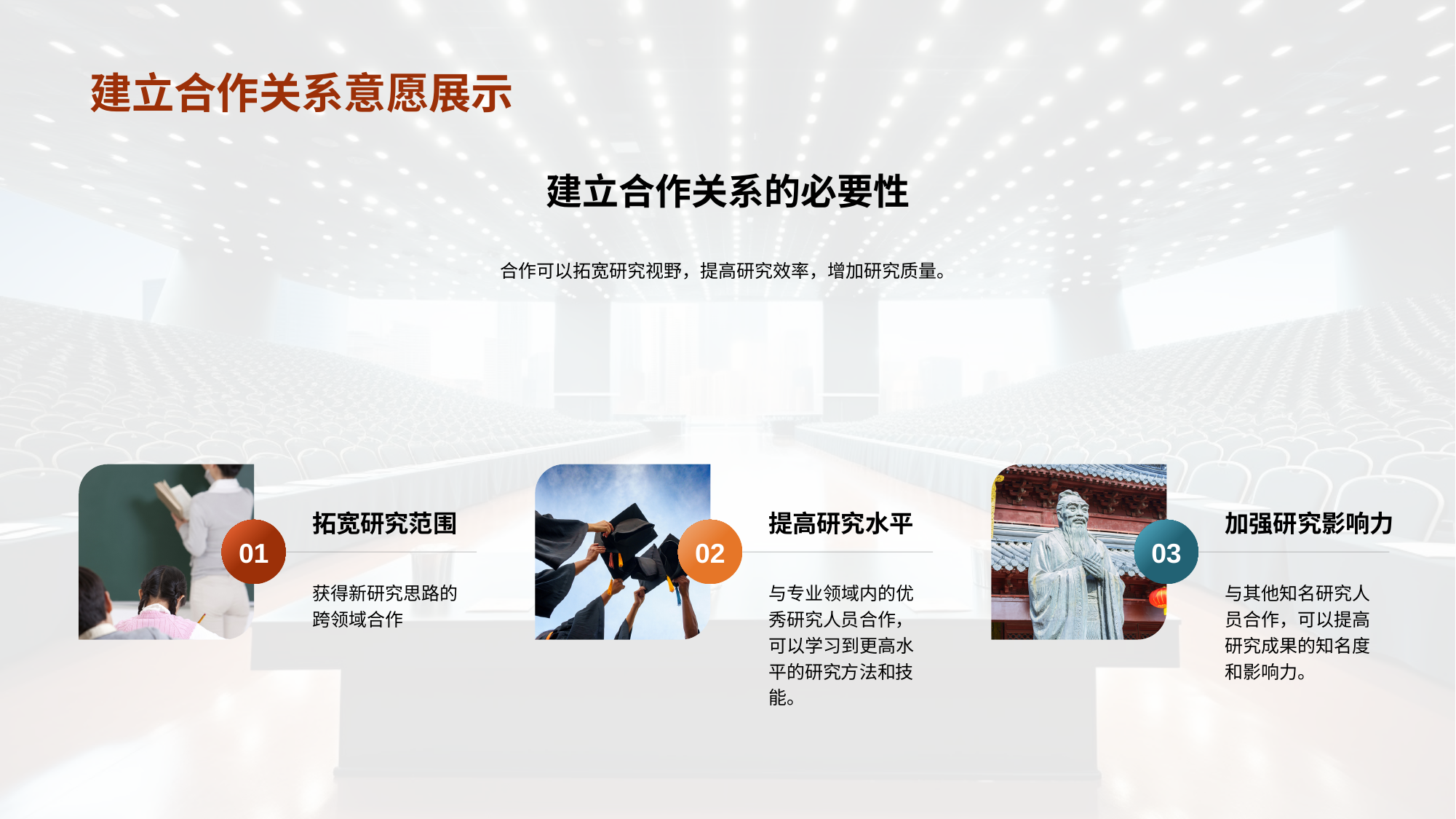

# 建立合作关系意愿展示
建立合作关系的必要性
合作可以拓宽研究视野，提高研究效率，增加研究质量。

加强研究影响力
03
与其他知名研究人员合作，可以提高研究成果的知名度和影响力。

提高研究水平
02
与专业领域内的优秀研究人员合作，可以学习到更高水平的研究方法和技能。

拓宽研究范围
01
获得新研究思路的跨领域合作